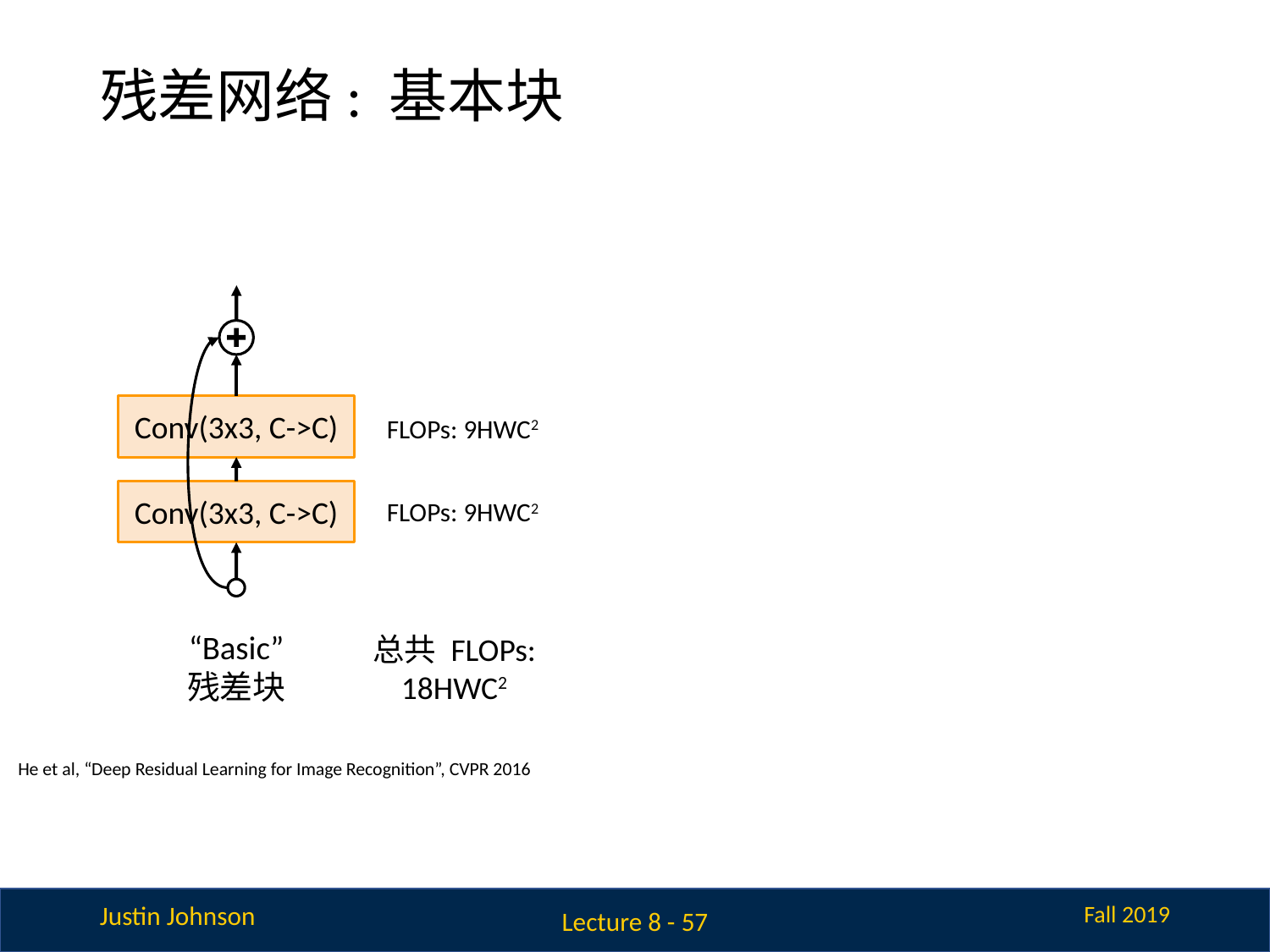

# 残差网络: 基本块

Conv(3x3, C->C)
FLOPs: 9HWC2
Conv(3x3, C->C)
FLOPs: 9HWC2

总共 FLOPs:
18HWC2
“Basic”
残差块
He et al, “Deep Residual Learning for Image Recognition”, CVPR 2016
Lecture 8 - 57